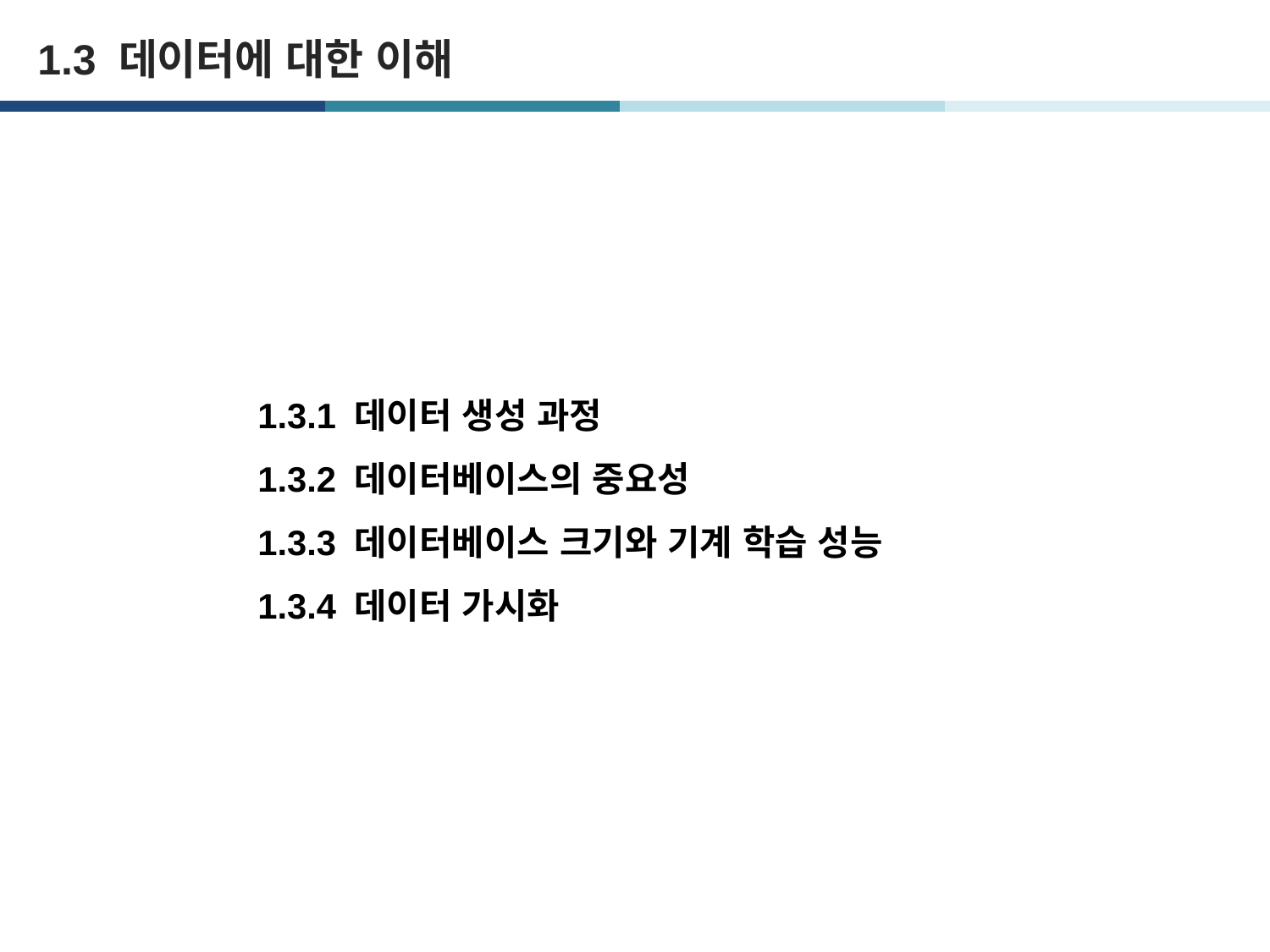

# 1.3 데이터에 대한 이해
1.3.1 데이터 생성 과정
1.3.2 데이터베이스의 중요성
1.3.3 데이터베이스 크기와 기계 학습 성능
1.3.4 데이터 가시화